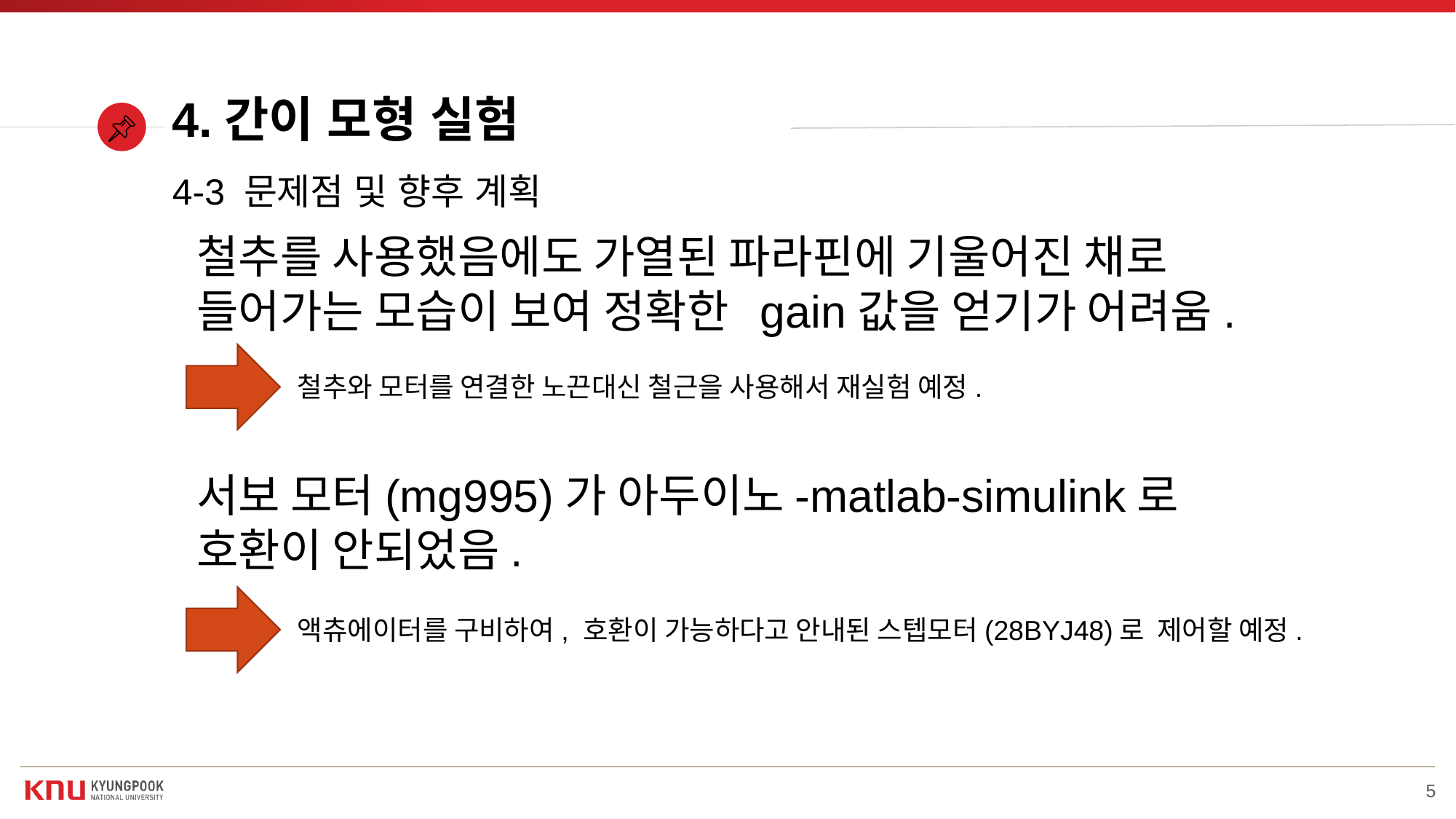

4.간이 모형 실험
4-3 문제점 및 향후 계획

철추를 사용했음에도 가열된 파라핀에 기울어진 채로 들어가는 모습이 보여 정확한  gain값을 얻기가 어려움.

철추와 모터를 연결한 노끈대신 철근을 사용해서 재실험 예정.
서보 모터(mg995)가 아두이노-matlab-simulink로 호환이 안되었음.

액츄에이터를 구비하여, 호환이 가능하다고 안내된 스텝모터(28BYJ48)로  제어할 예정.
5